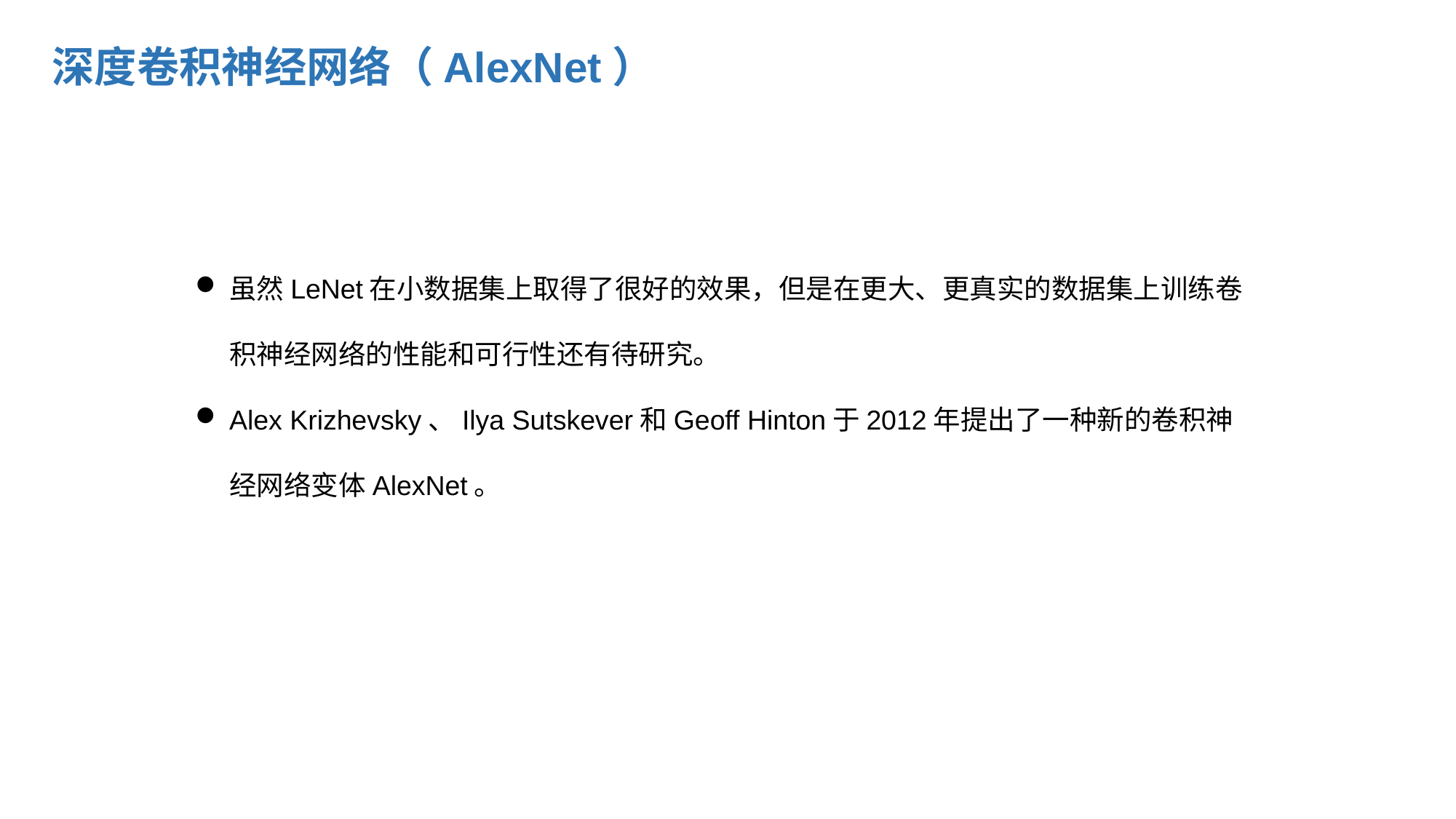

深度卷积神经网络（AlexNet）
虽然LeNet在小数据集上取得了很好的效果，但是在更大、更真实的数据集上训练卷积神经网络的性能和可行性还有待研究。
Alex Krizhevsky、Ilya Sutskever和Geoff Hinton于2012年提出了一种新的卷积神经网络变体AlexNet。